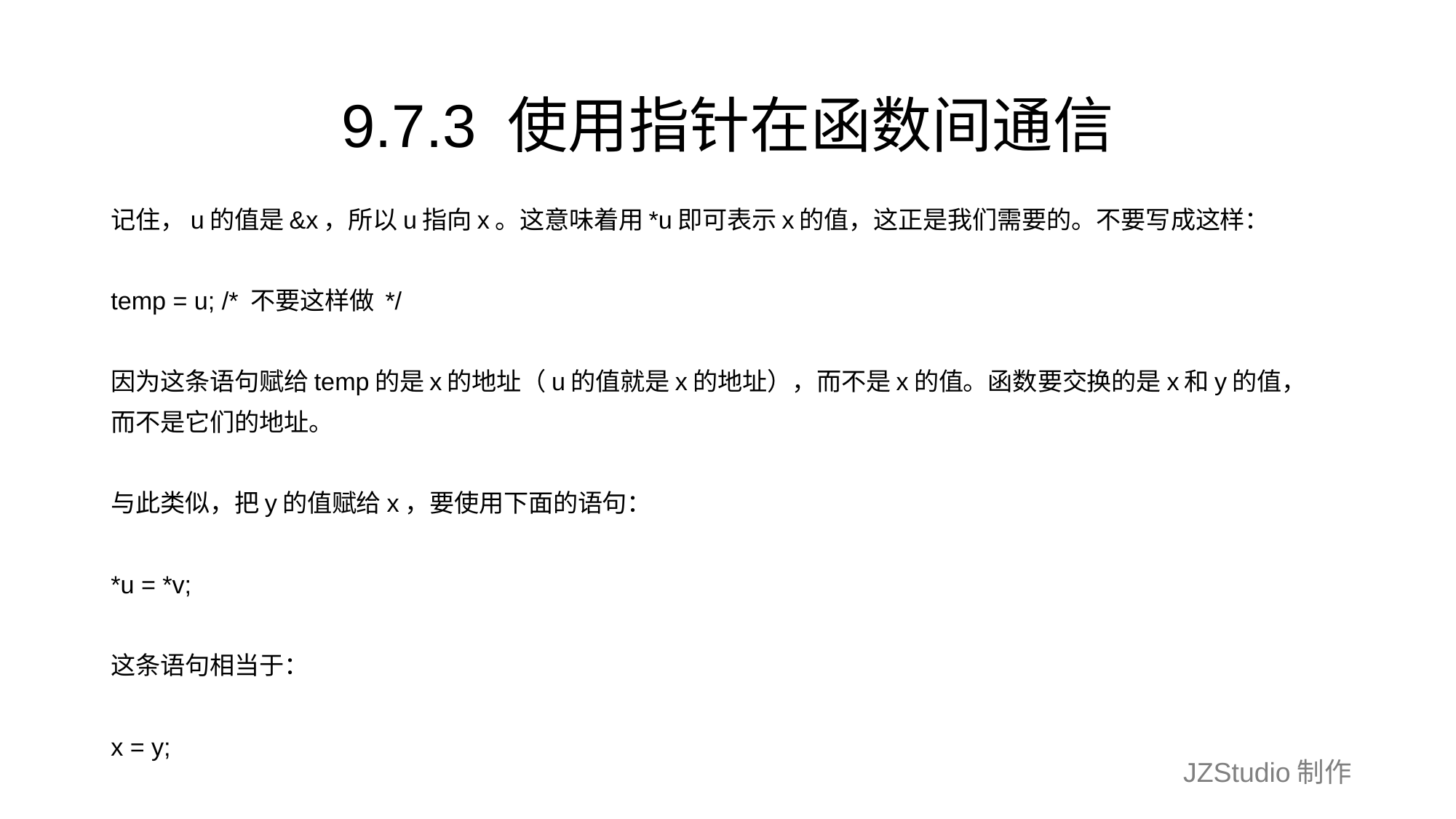

# 9.7.3 使用指针在函数间通信
记住，u的值是&x，所以u指向x。这意味着用*u即可表示x的值，这正是我们需要的。不要写成这样：

temp = u; /* 不要这样做 */

因为这条语句赋给temp的是x的地址（u的值就是x的地址），而不是x的值。函数要交换的是x和y的值，
而不是它们的地址。

与此类似，把y的值赋给x，要使用下面的语句：

*u = *v;

这条语句相当于：

x = y;